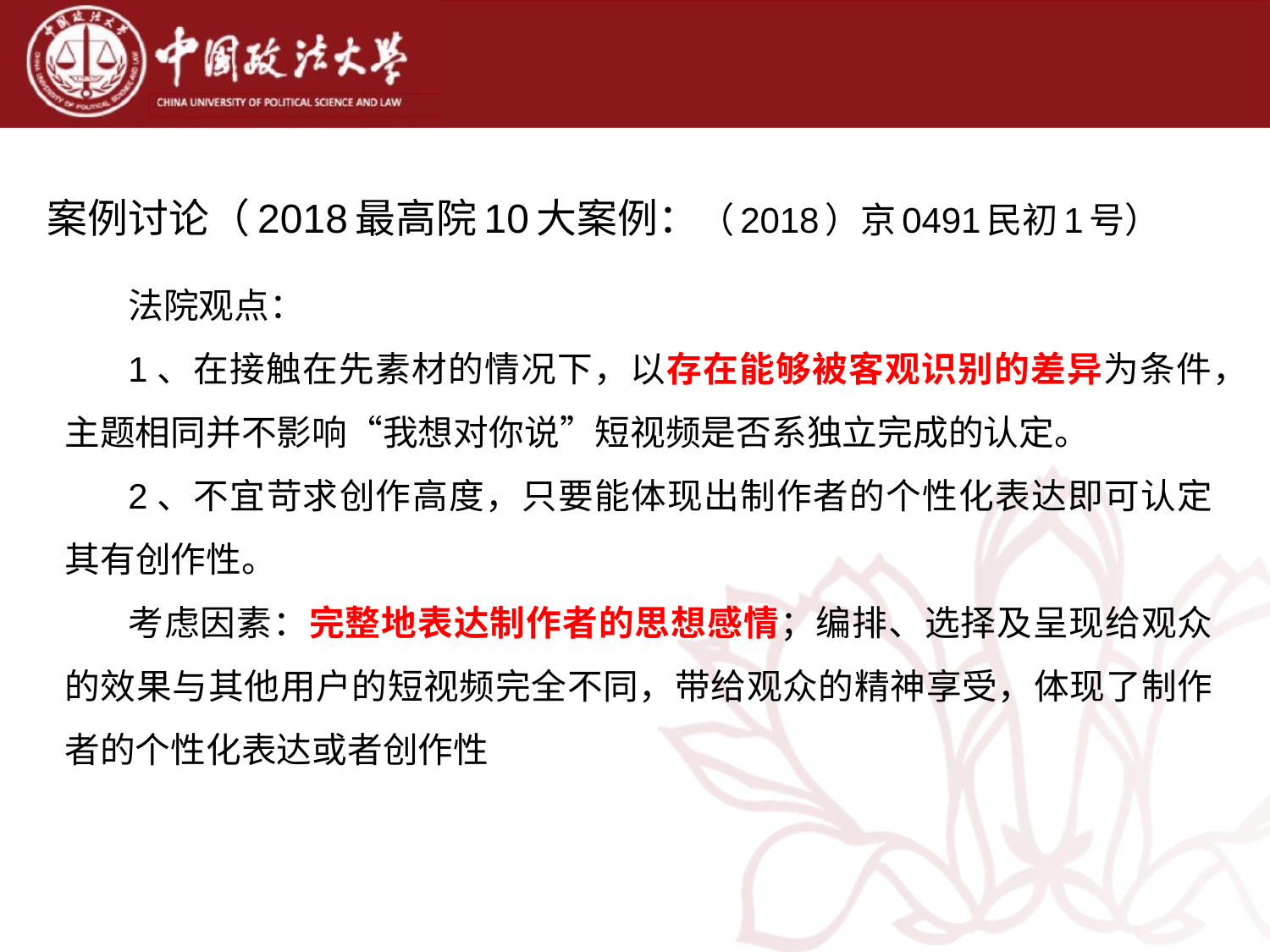

# 案例讨论（2018最高院10大案例：（2018）京0491民初1号）
法院观点：
1、在接触在先素材的情况下，以存在能够被客观识别的差异为条件，主题相同并不影响“我想对你说”短视频是否系独立完成的认定。
2、不宜苛求创作高度，只要能体现出制作者的个性化表达即可认定其有创作性。
考虑因素：完整地表达制作者的思想感情；编排、选择及呈现给观众的效果与其他用户的短视频完全不同，带给观众的精神享受，体现了制作者的个性化表达或者创作性